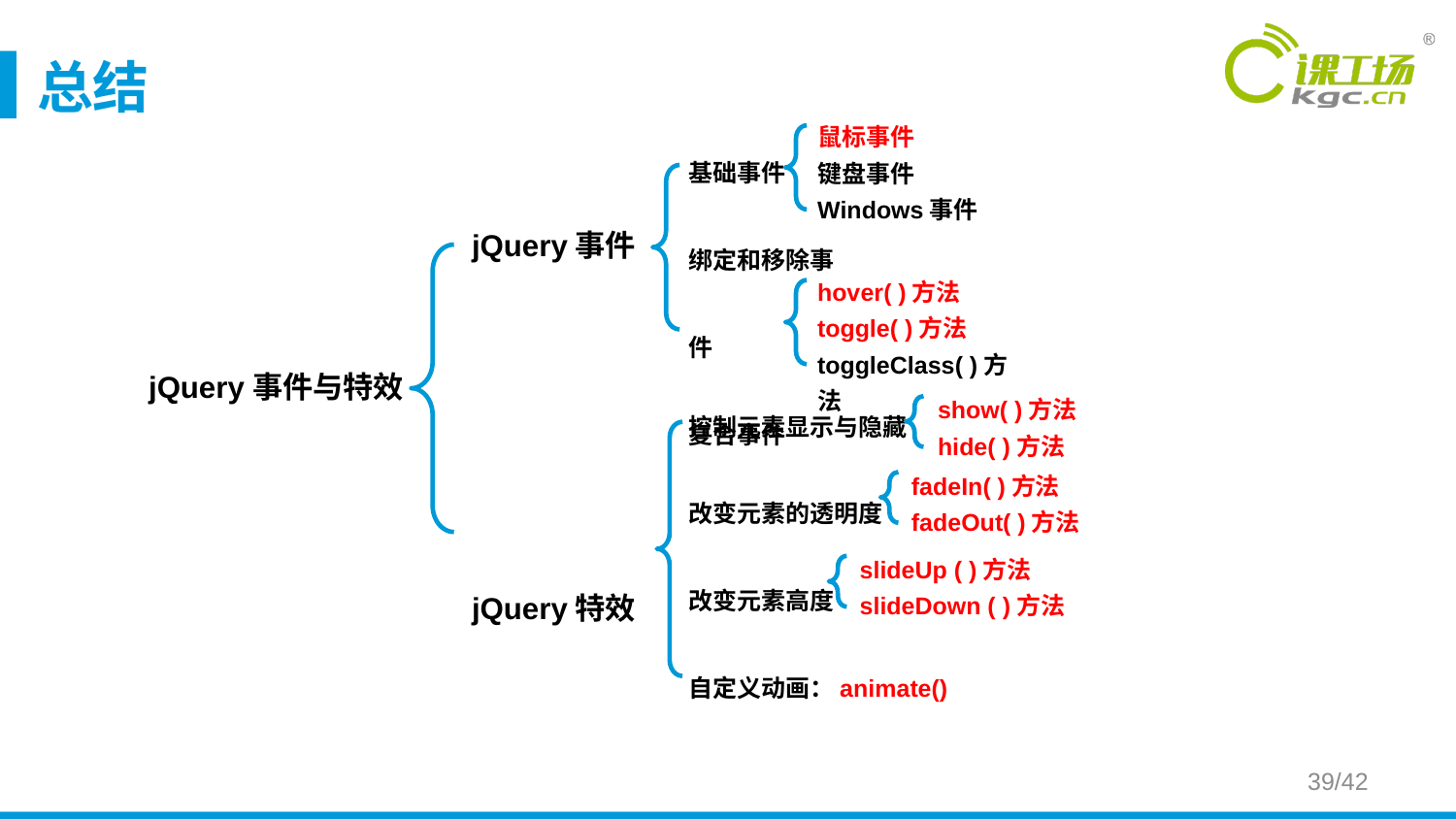

# 总结
鼠标事件
键盘事件
Windows事件

基础事件
绑定和移除事件
复合事件

jQuery事件
jQuery特效

hover( )方法
toggle( )方法
toggleClass( )方法

jQuery事件与特效
show( )方法
hide( )方法

控制元素显示与隐藏
改变元素的透明度
改变元素高度
自定义动画：animate()

fadeIn( )方法
fadeOut( )方法

slideUp ( )方法
slideDown ( )方法

39/42